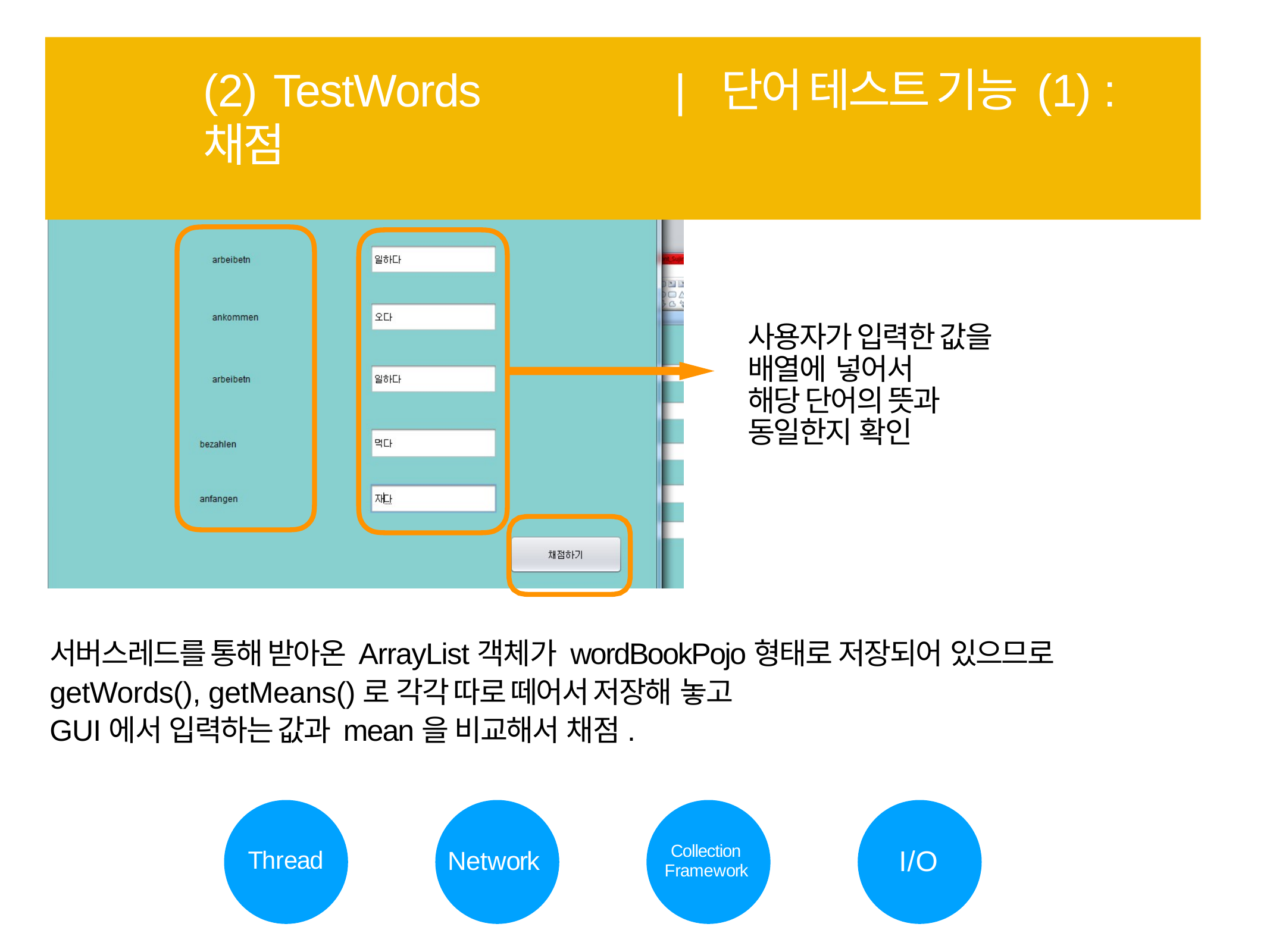

# (2) TestWords	| 단어 테스트 기능 (1) : 채점

사용자가 입력한 값을  배열에 넣어서
해당 단어의 뜻과 동일한지 확인

서버스레드를 통해 받아온 ArrayList객체가 wordBookPojo형태로 저장되어 있으므로
getWords(), getMeans()로 각각 따로 떼어서 저장해 놓고
GUI에서 입력하는 값과 mean을 비교해서 채점.

Collection  Framework
I/O
Thread
Network